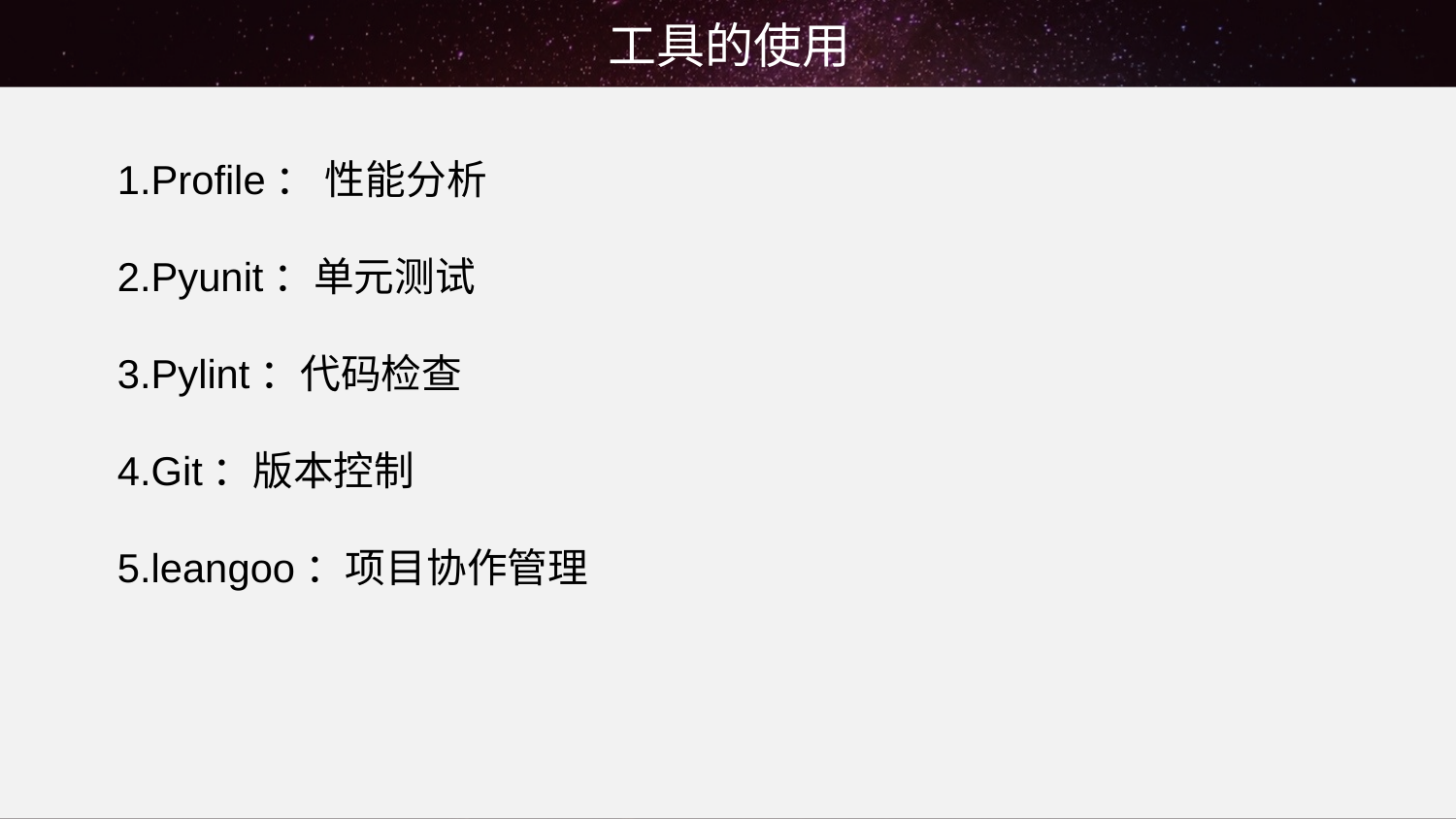

工具的使用
1.Profile： 性能分析

2.Pyunit：单元测试

3.Pylint：代码检查

4.Git：版本控制

5.leangoo：项目协作管理